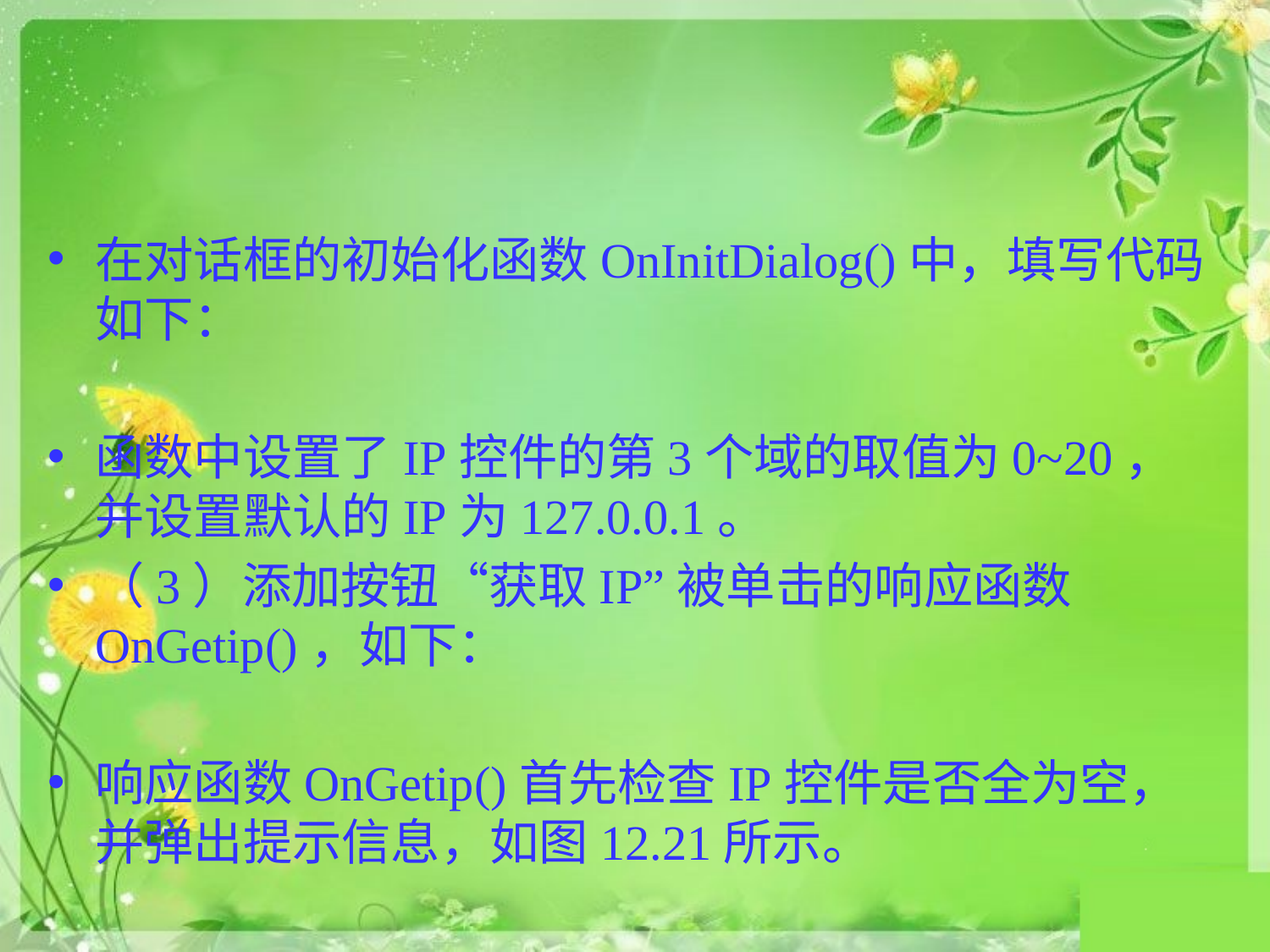

#
在对话框的初始化函数OnInitDialog()中，填写代码如下：

函数中设置了IP控件的第3个域的取值为0~20，并设置默认的IP为127.0.0.1。
（3）添加按钮“获取IP”被单击的响应函数OnGetip()，如下：

响应函数OnGetip()首先检查IP控件是否全为空，并弹出提示信息，如图12.21所示。